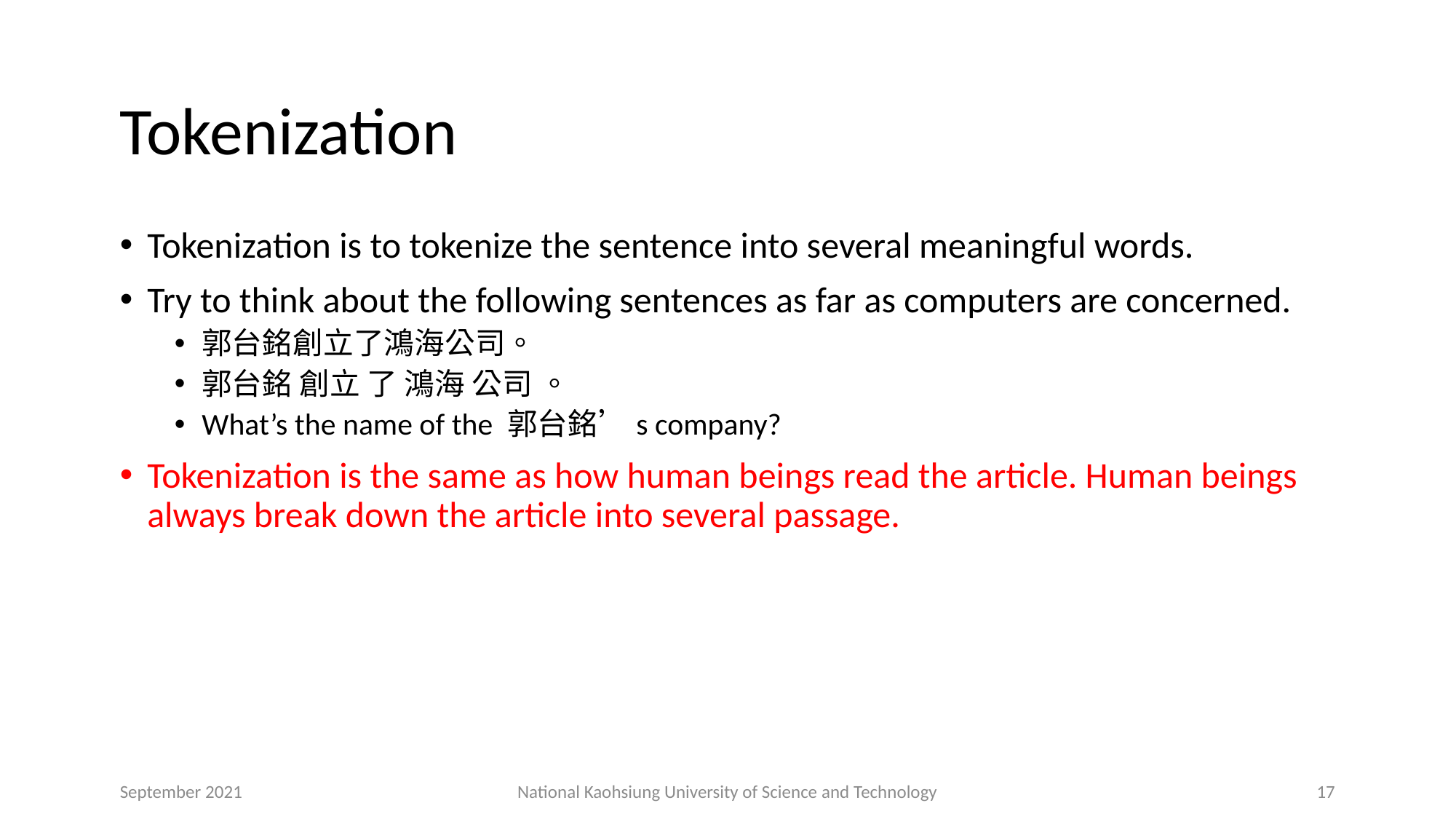

# Tokenization
Tokenization is to tokenize the sentence into several meaningful words.
Try to think about the following sentences as far as computers are concerned.
郭台銘創立了鴻海公司。
郭台銘 創立 了 鴻海 公司 。
What’s the name of the 郭台銘’s company?
Tokenization is the same as how human beings read the article. Human beings always break down the article into several passage.

September 2021
17
National Kaohsiung University of Science and Technology